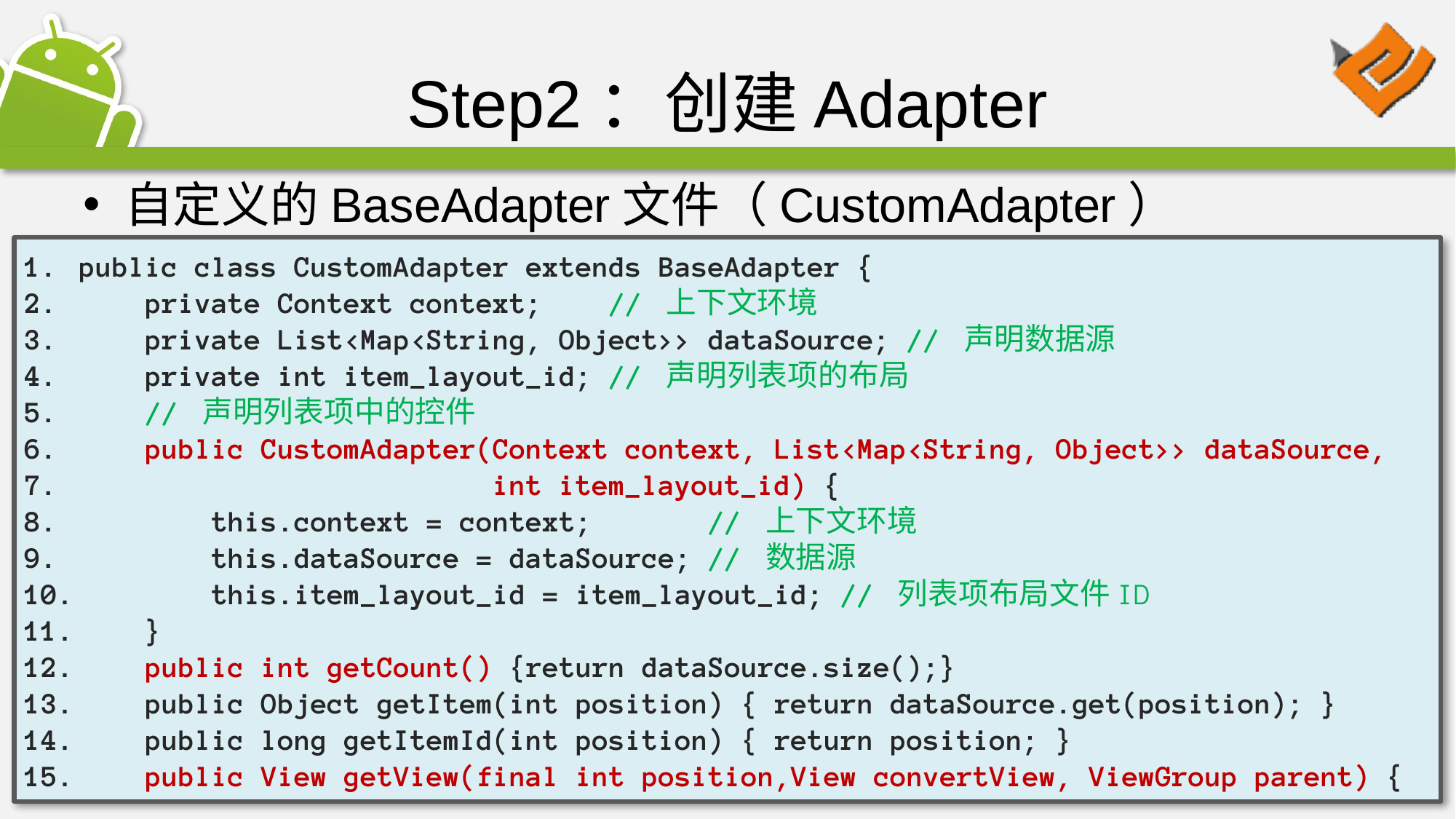

# Step2：创建Adapter
自定义的BaseAdapter文件（CustomAdapter）
public class CustomAdapter extends BaseAdapter {
    private Context context;    // 上下文环境
    private List<Map<String, Object>> dataSource; // 声明数据源
    private int item_layout_id; // 声明列表项的布局
    // 声明列表项中的控件
    public CustomAdapter(Context context, List<Map<String, Object>> dataSource,
                         int item_layout_id) {
        this.context = context;       // 上下文环境
        this.dataSource = dataSource; // 数据源
        this.item_layout_id = item_layout_id; // 列表项布局文件ID
    }
    public int getCount() {return dataSource.size();}
    public Object getItem(int position) { return dataSource.get(position); }
    public long getItemId(int position) { return position; }
    public View getView(final int position,View convertView, ViewGroup parent) {